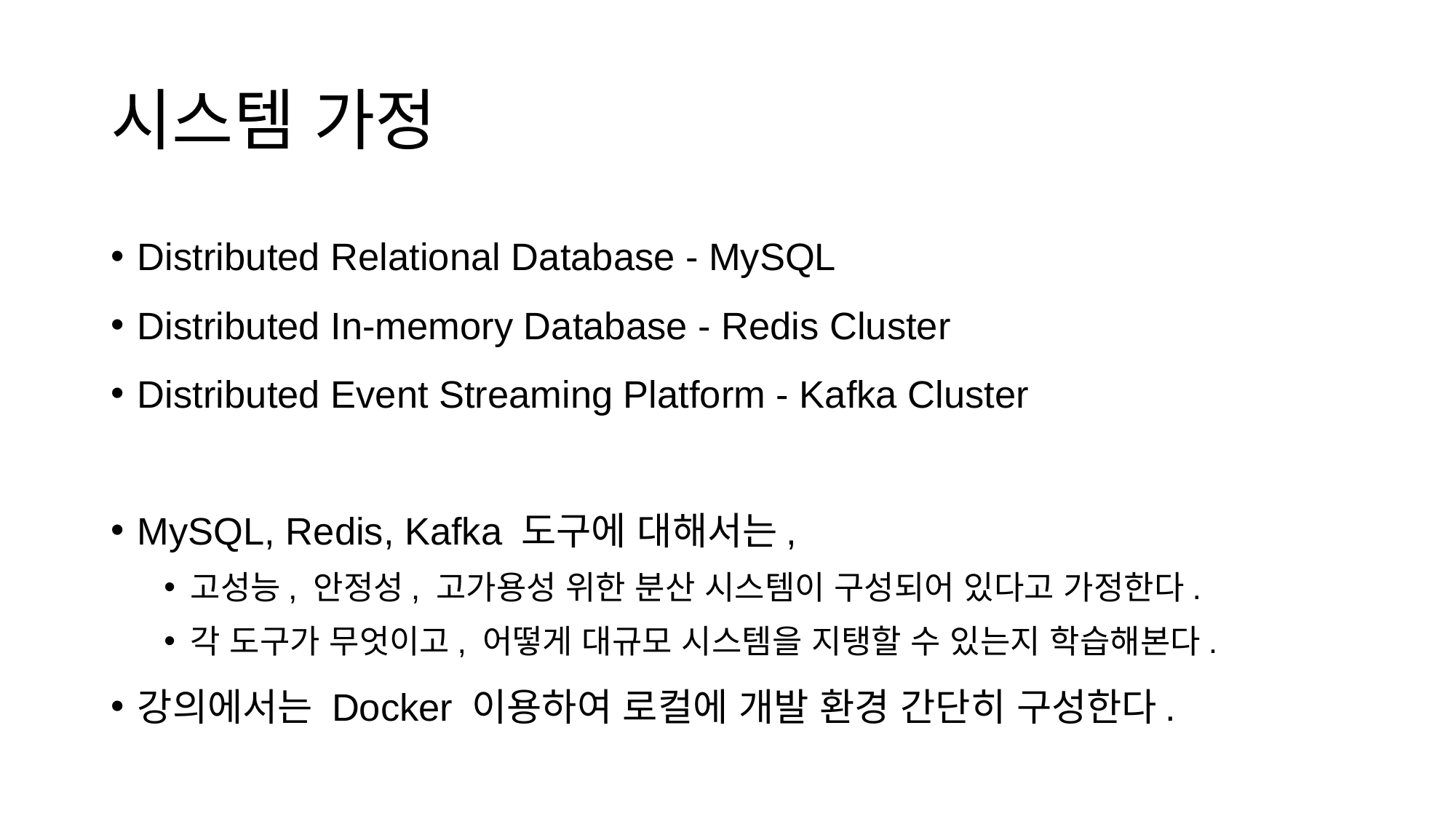

# 시스템 가정
Distributed Relational Database - MySQL
Distributed In-memory Database - Redis Cluster
Distributed Event Streaming Platform - Kafka Cluster

MySQL, Redis, Kafka 도구에 대해서는,
고성능, 안정성, 고가용성 위한 분산 시스템이 구성되어 있다고 가정한다.
각 도구가 무엇이고, 어떻게 대규모 시스템을 지탱할 수 있는지 학습해본다.
강의에서는 Docker 이용하여 로컬에 개발 환경 간단히 구성한다.